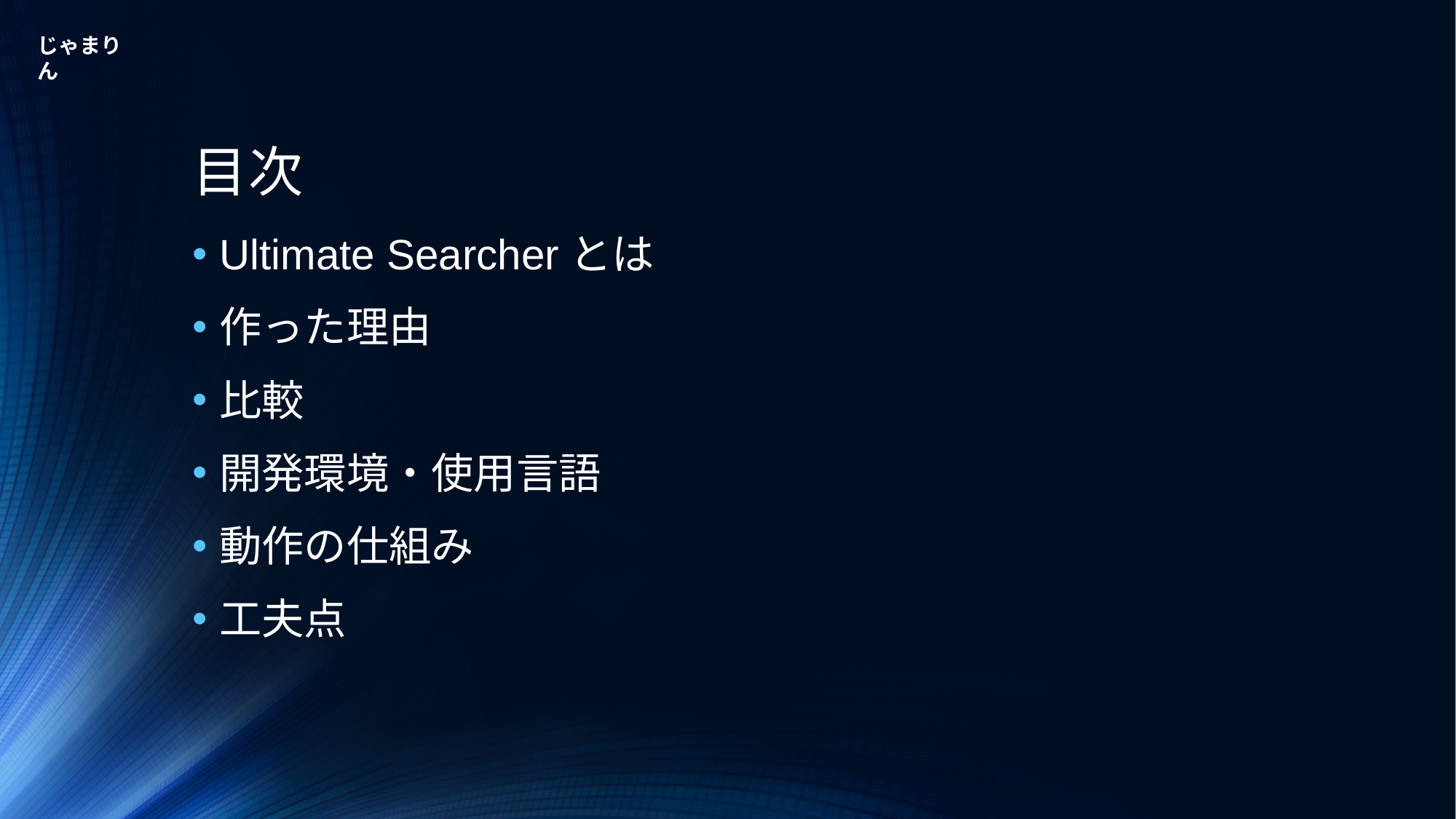

# 目次
Ultimate Searcherとは
作った理由
比較
開発環境・使用言語
動作の仕組み
工夫点